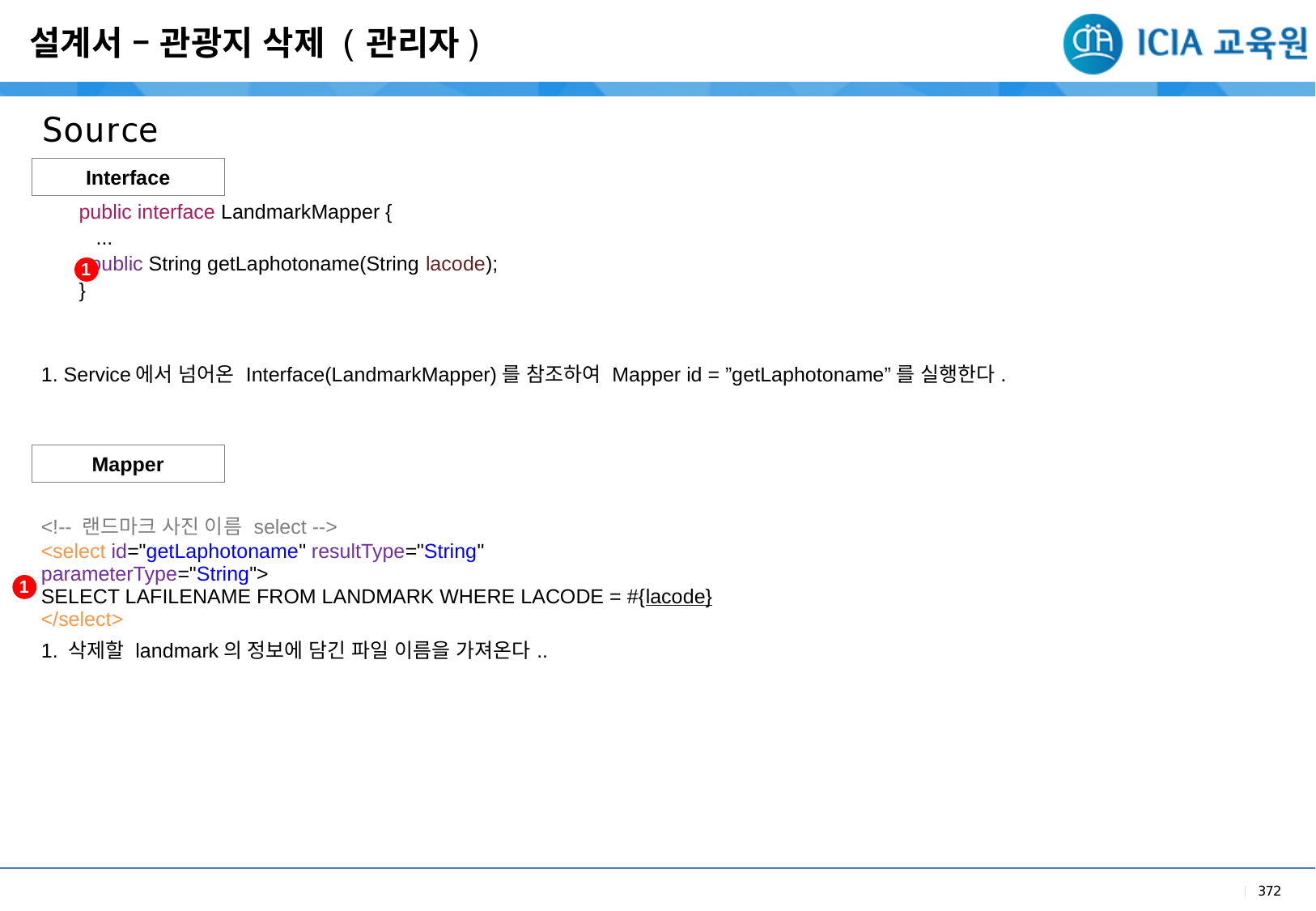

설계서 – 관광지 삭제 (관리자)
Source
Interface
| public interface LandmarkMapper { ... public String getLaphotoname(String lacode); } |
| --- |
| 1. Service에서 넘어온 Interface(LandmarkMapper)를 참조하여 Mapper id = ”getLaphotoname”를 실행한다. |
1

Mapper
| <!-- 랜드마크 사진 이름 select --> <select id="getLaphotoname" resultType="String" parameterType="String"> SELECT LAFILENAME FROM LANDMARK WHERE LACODE = #{lacode} </select> |
| --- |
| 1. 삭제할 landmark의 정보에 담긴 파일 이름을 가져온다.. |
1